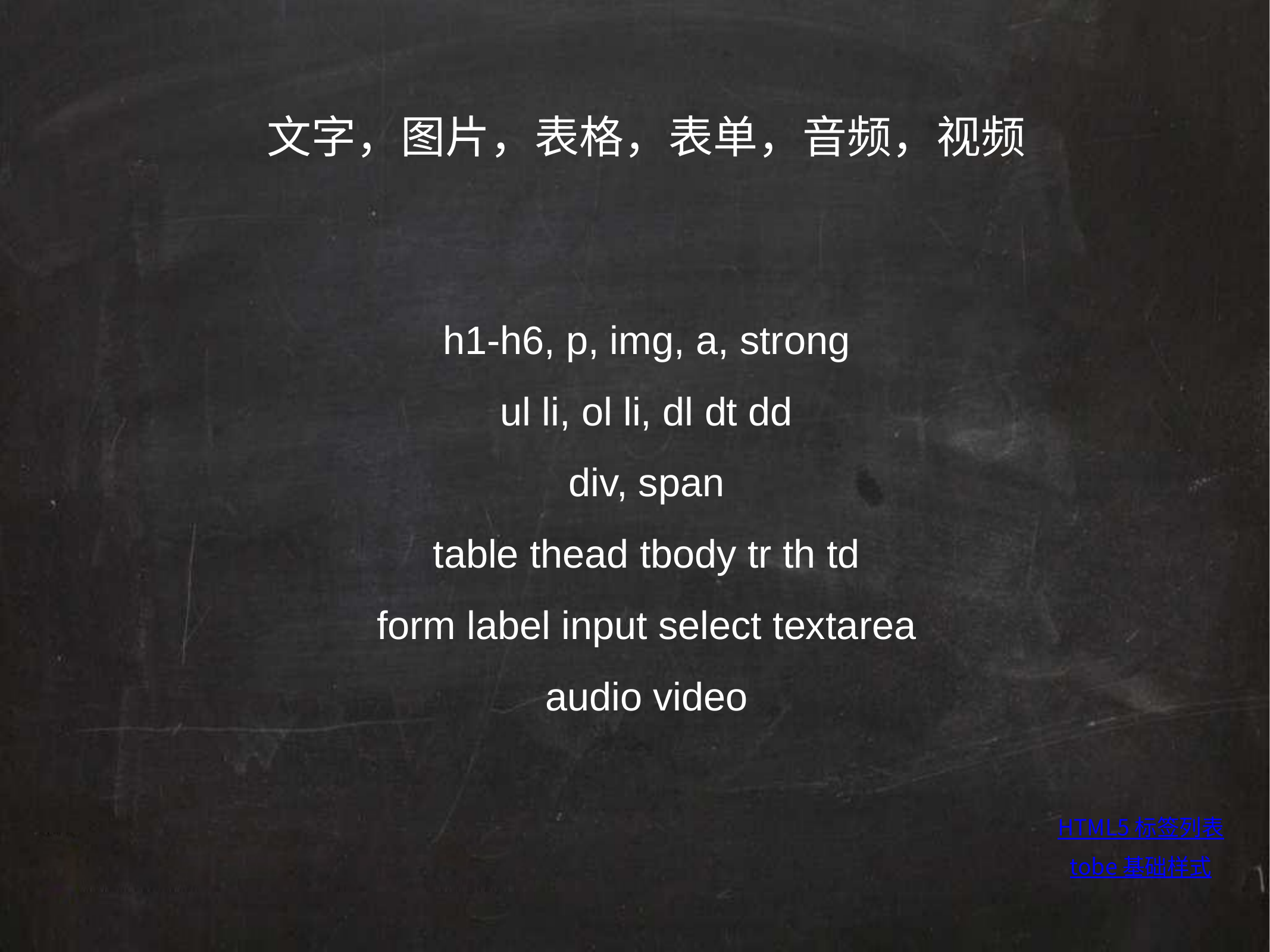

文字，图片，表格，表单，音频，视频
h1-h6, p, img, a, strong
ul li, ol li, dl dt dd
div, span
table thead tbody tr th td
form label input select textarea
audio video
HTML5 标签列表
tobe 基础样式